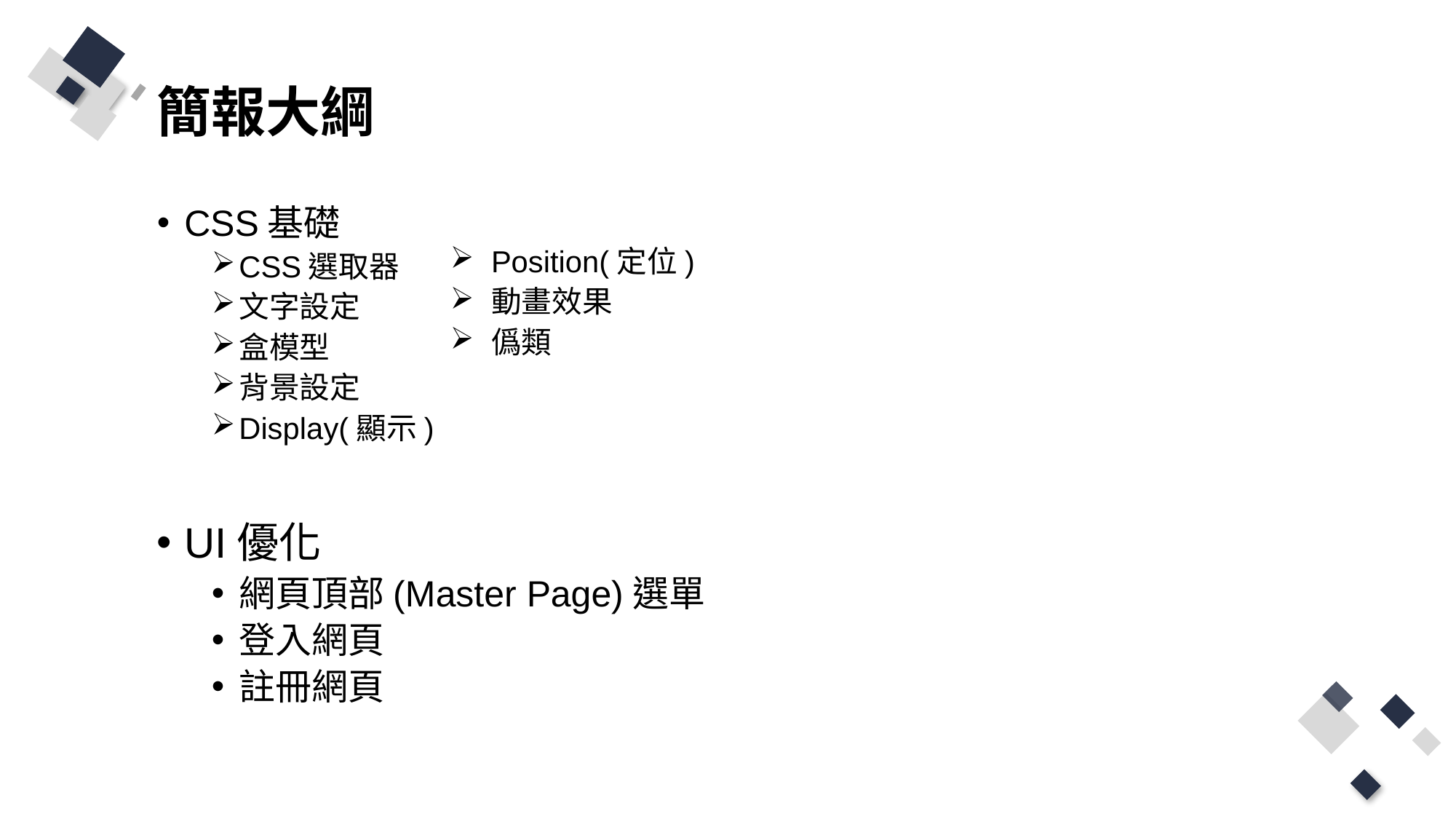

# 簡報大綱
CSS基礎
CSS選取器
文字設定
盒模型
背景設定
Display(顯示)

UI優化
網頁頂部(Master Page)選單
登入網頁
註冊網頁

Position(定位)
動畫效果
僞類